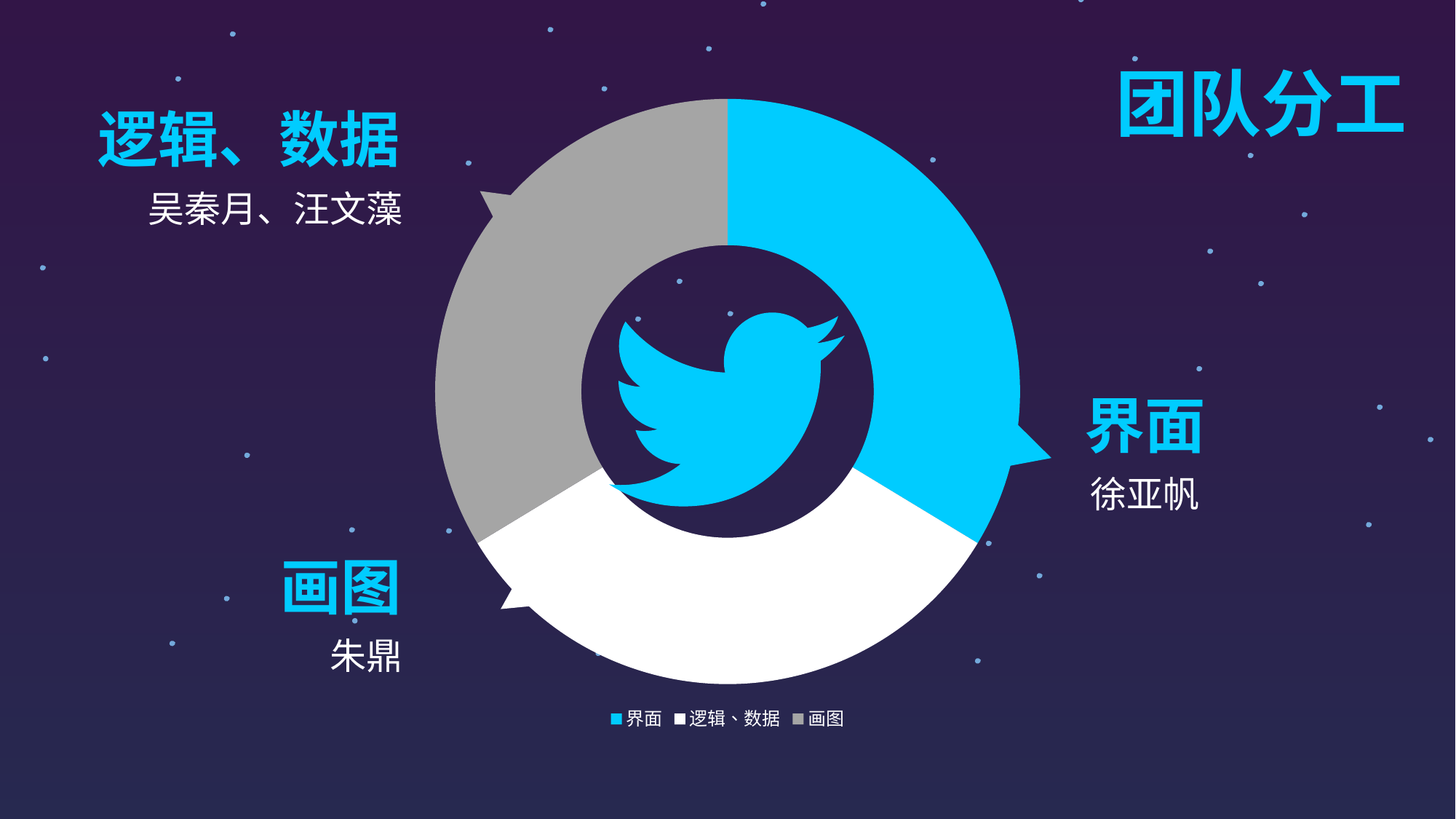

团队分工

### Chart

| Category | 销售额 |
|---|---|
| 界面 | 3.3 |
| 逻辑、数据 | 3.2 |
| 画图 | 3.3 |
逻辑、数据

吴秦月、汪文藻

界面

徐亚帆
画图

朱鼎